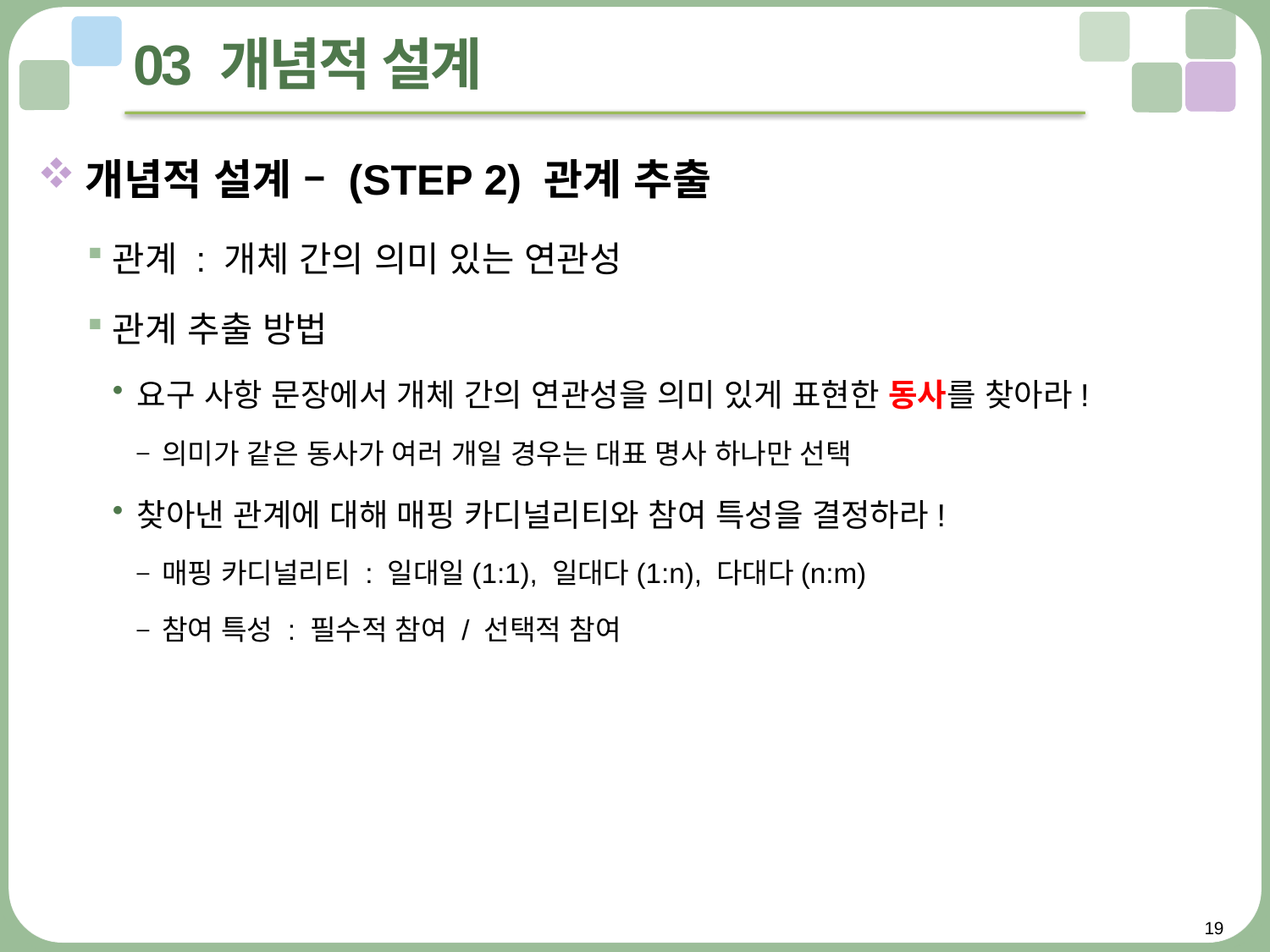

# 03 개념적 설계
개념적 설계 – (STEP 2) 관계 추출
관계 : 개체 간의 의미 있는 연관성
관계 추출 방법
요구 사항 문장에서 개체 간의 연관성을 의미 있게 표현한 동사를 찾아라!
의미가 같은 동사가 여러 개일 경우는 대표 명사 하나만 선택
찾아낸 관계에 대해 매핑 카디널리티와 참여 특성을 결정하라!
매핑 카디널리티 : 일대일(1:1), 일대다(1:n), 다대다(n:m)
참여 특성 : 필수적 참여 / 선택적 참여